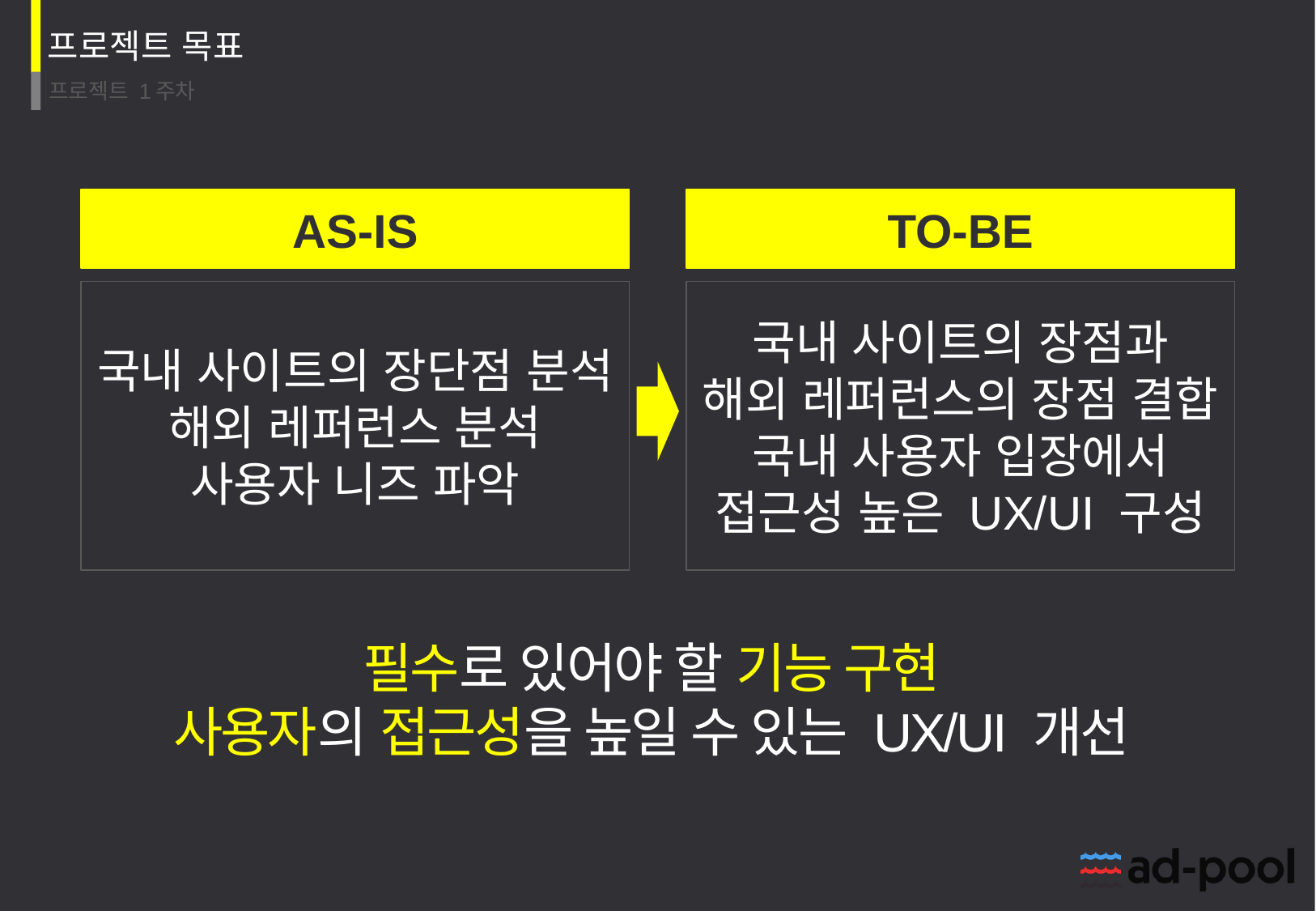

AS-IS
국내 사이트의 장단점 분석
해외 레퍼런스 분석
사용자 니즈 파악
TO-BE
국내 사이트의 장점과
해외 레퍼런스의 장점 결합
국내 사용자 입장에서
접근성 높은 UX/UI 구성

필수로 있어야 할 기능 구현
사용자의 접근성을 높일 수 있는 UX/UI 개선